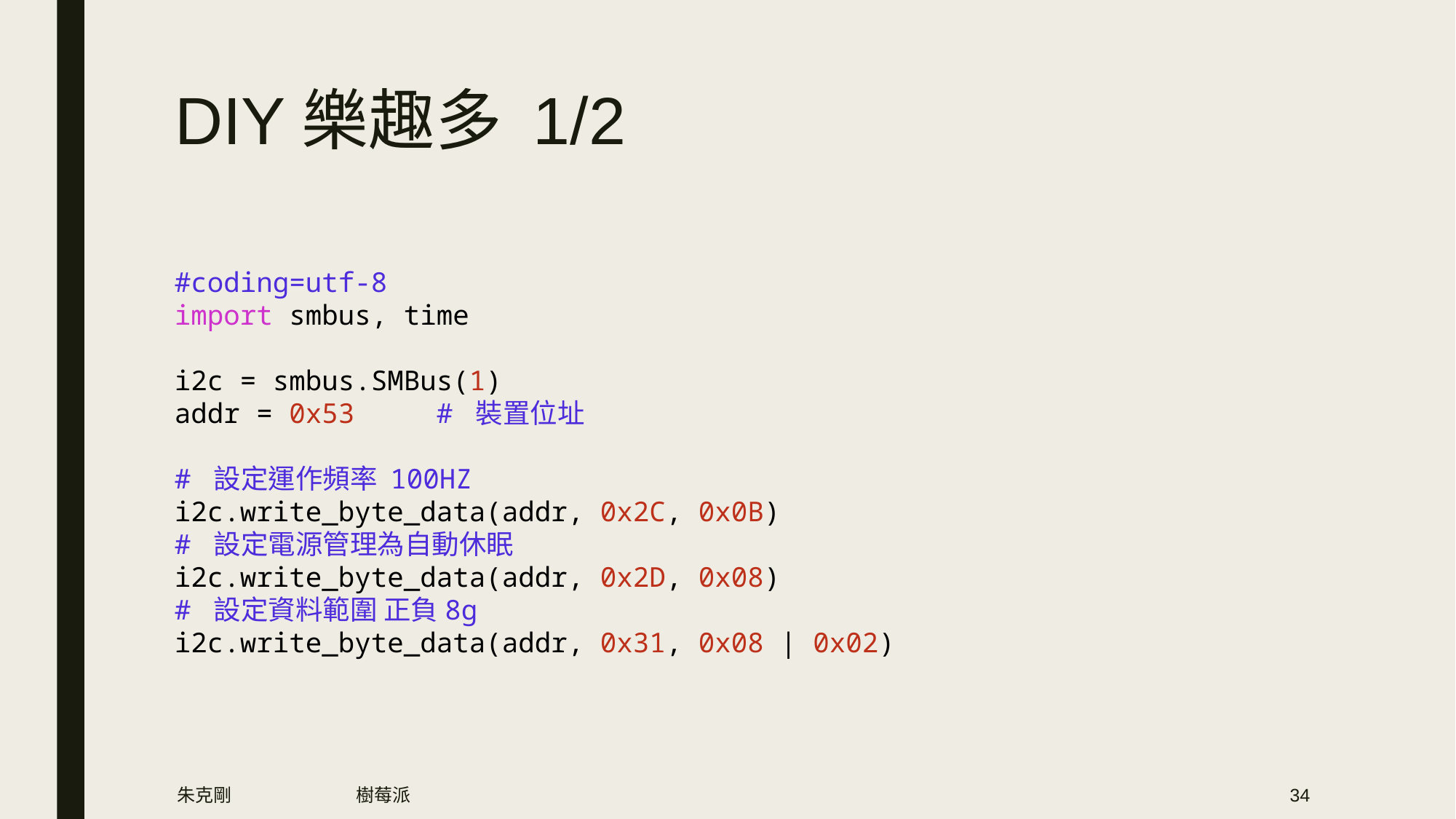

# DIY樂趣多 1/2
#coding=utf-8
import smbus, time

i2c = smbus.SMBus(1)
addr = 0x53     # 裝置位址

# 設定運作頻率 100HZ
i2c.write_byte_data(addr, 0x2C, 0x0B)
# 設定電源管理為自動休眠
i2c.write_byte_data(addr, 0x2D, 0x08)
# 設定資料範圍 正負8g
i2c.write_byte_data(addr, 0x31, 0x08 | 0x02)
朱克剛
樹莓派
34